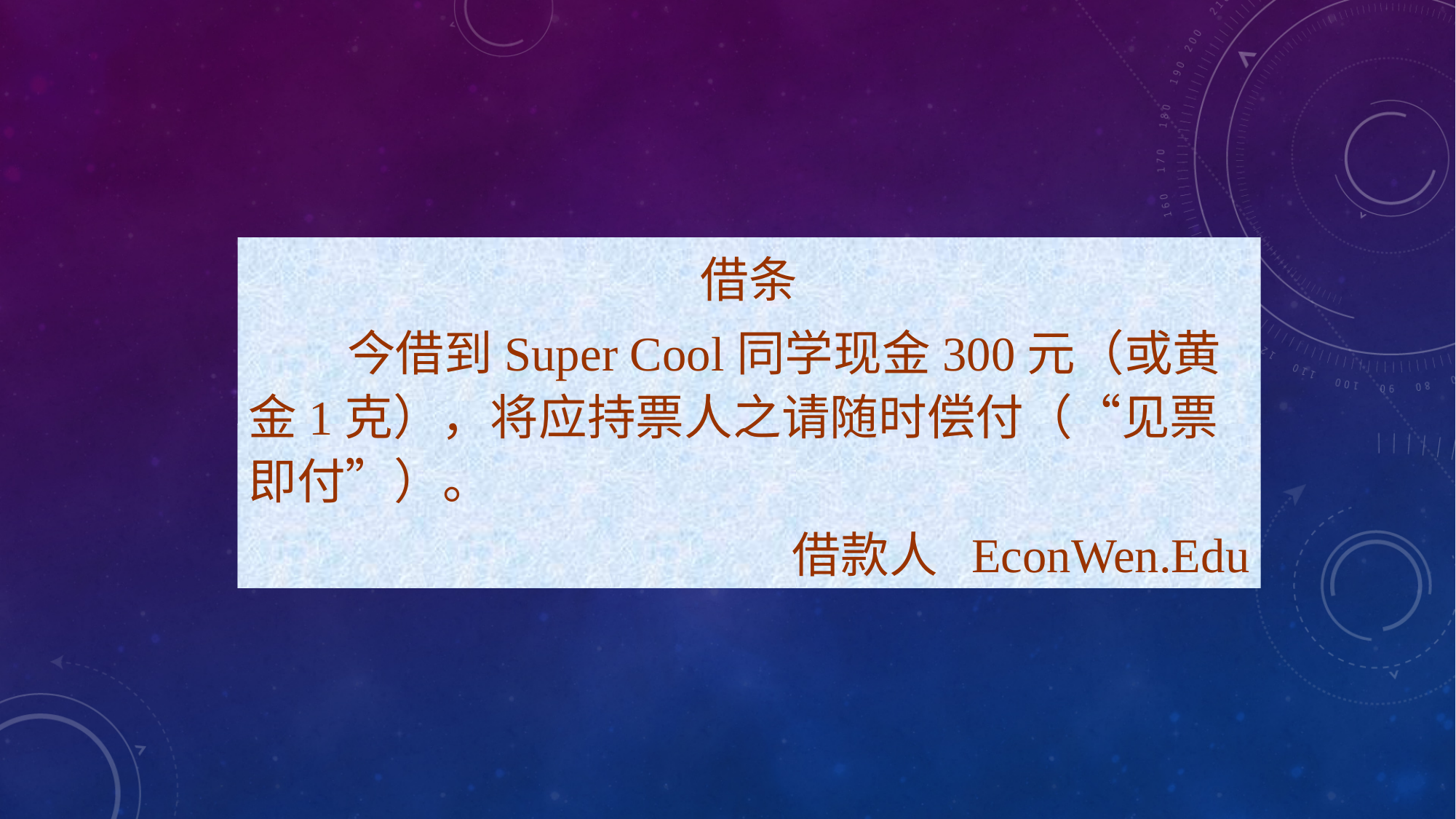

借条
        今借到Super Cool同学现金300元（或黄金1克），将应持票人之请随时偿付（“见票即付”）。
借款人  EconWen.Edu